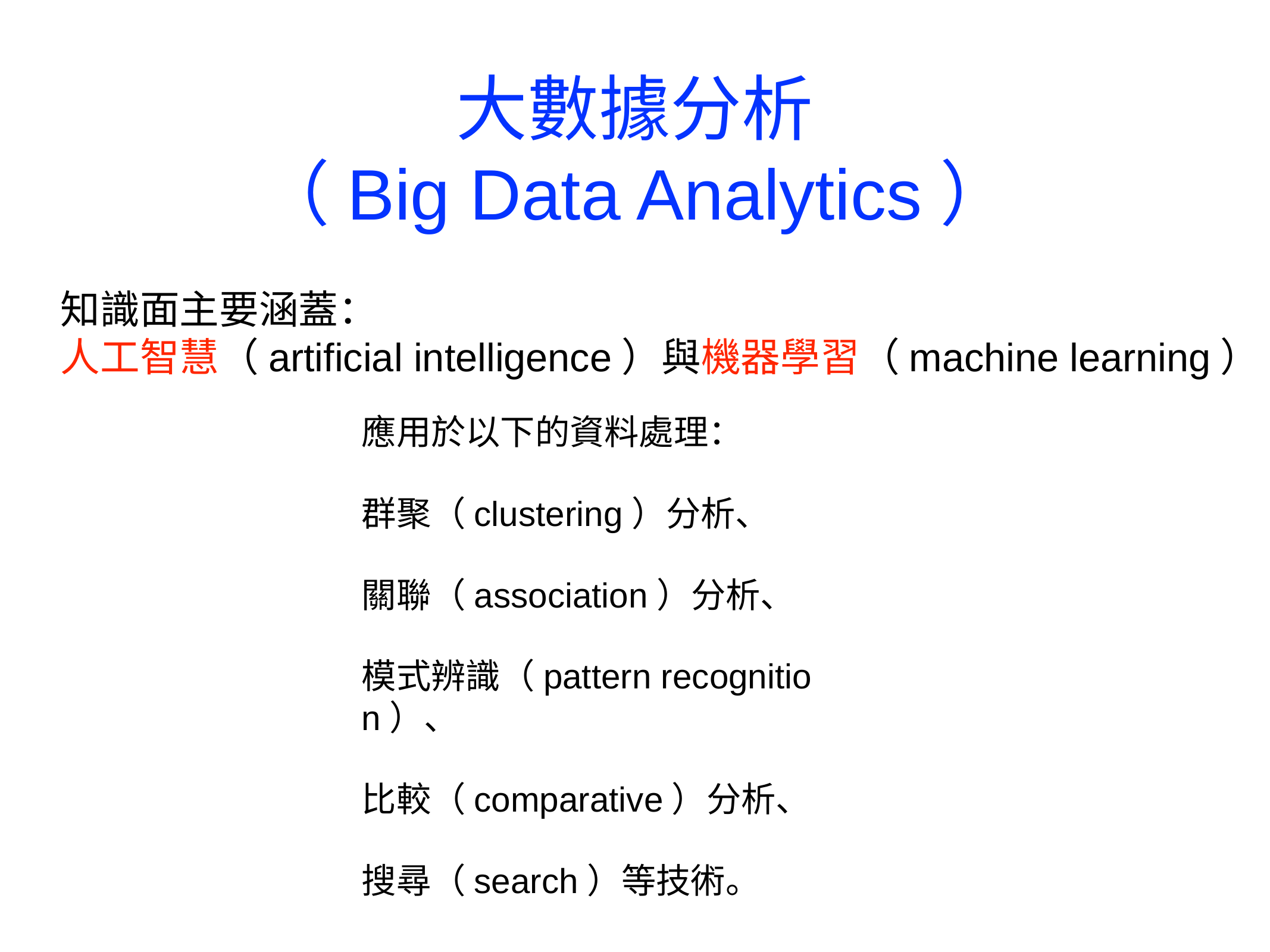

# 大數據分析
（Big Data Analytics）
知識面主要涵蓋：
人工智慧（artificial intelligence）與機器學習（machine learning）
應用於以下的資料處理：
群聚（clustering）分析、
關聯（association）分析、
模式辨識（pattern recognition）、
比較（comparative）分析、
搜尋（search）等技術。